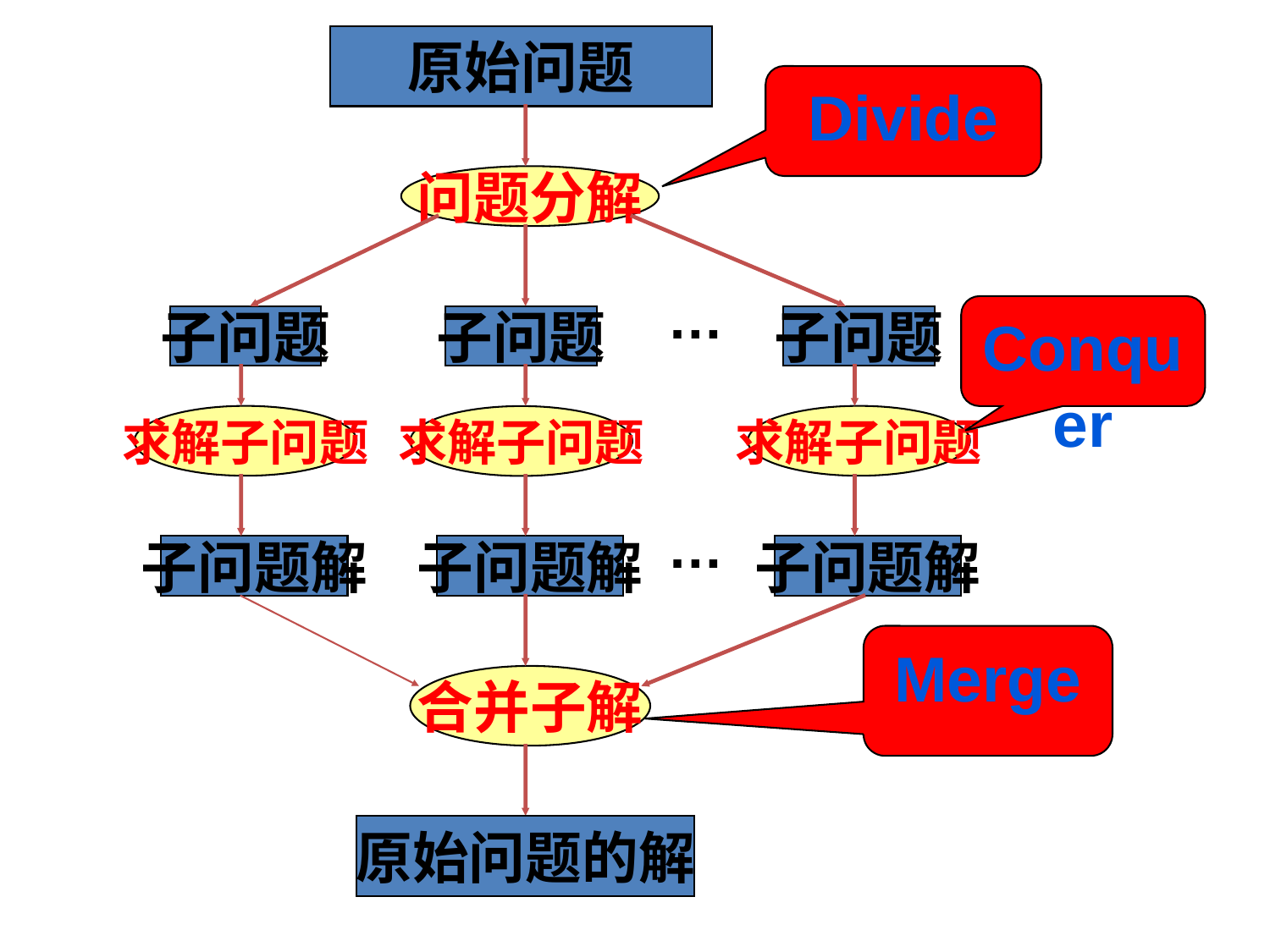

原始问题
Divide

问题分解

…
Conquer
子问题
子问题
子问题

求解子问题
求解子问题
求解子问题

…
子问题解
子问题解
子问题解

Merge
合并子解

原始问题的解